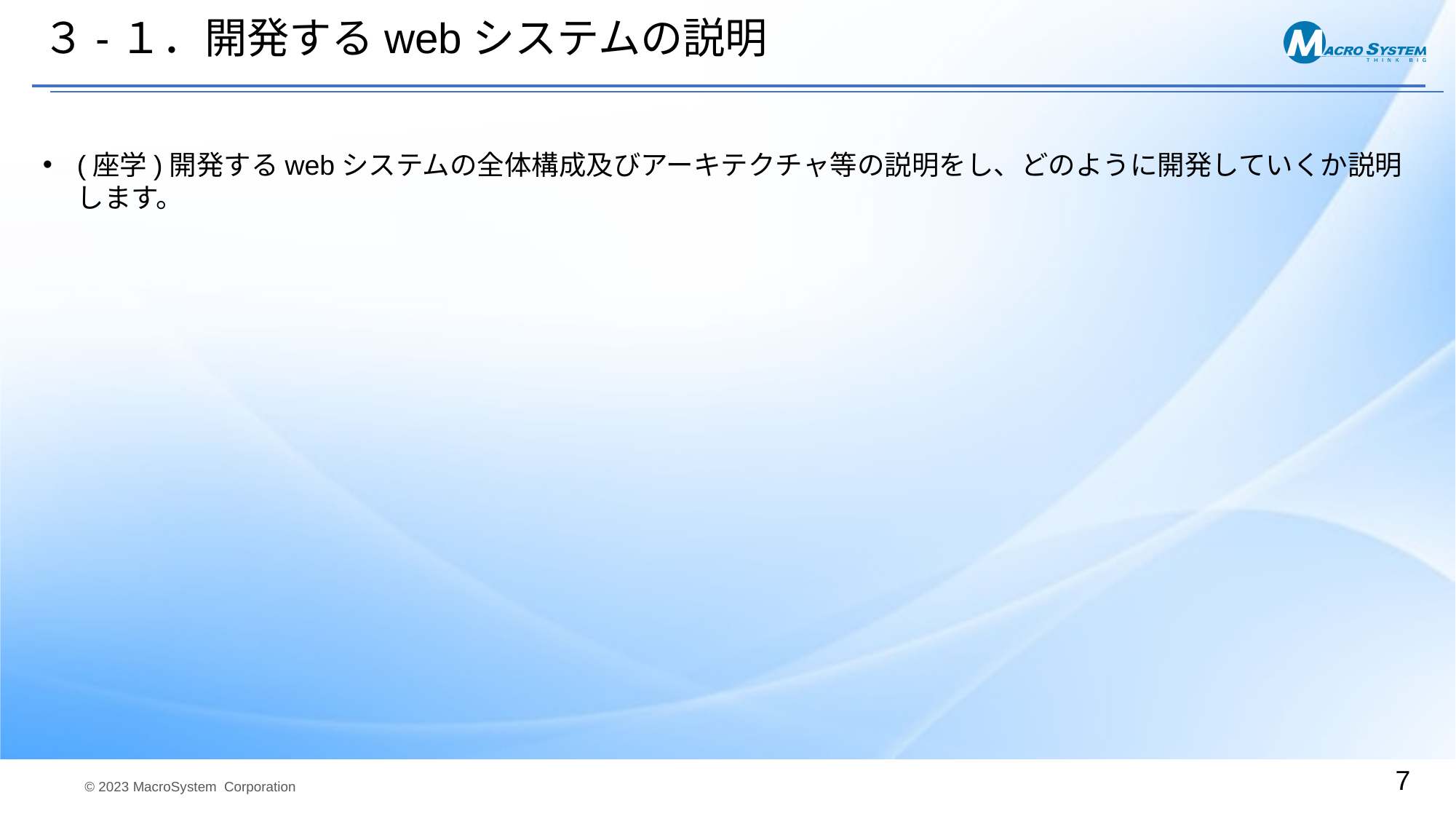

# ３-１．開発するwebシステムの説明
(座学)開発するwebシステムの全体構成及びアーキテクチャ等の説明をし、どのように開発していくか説明します。